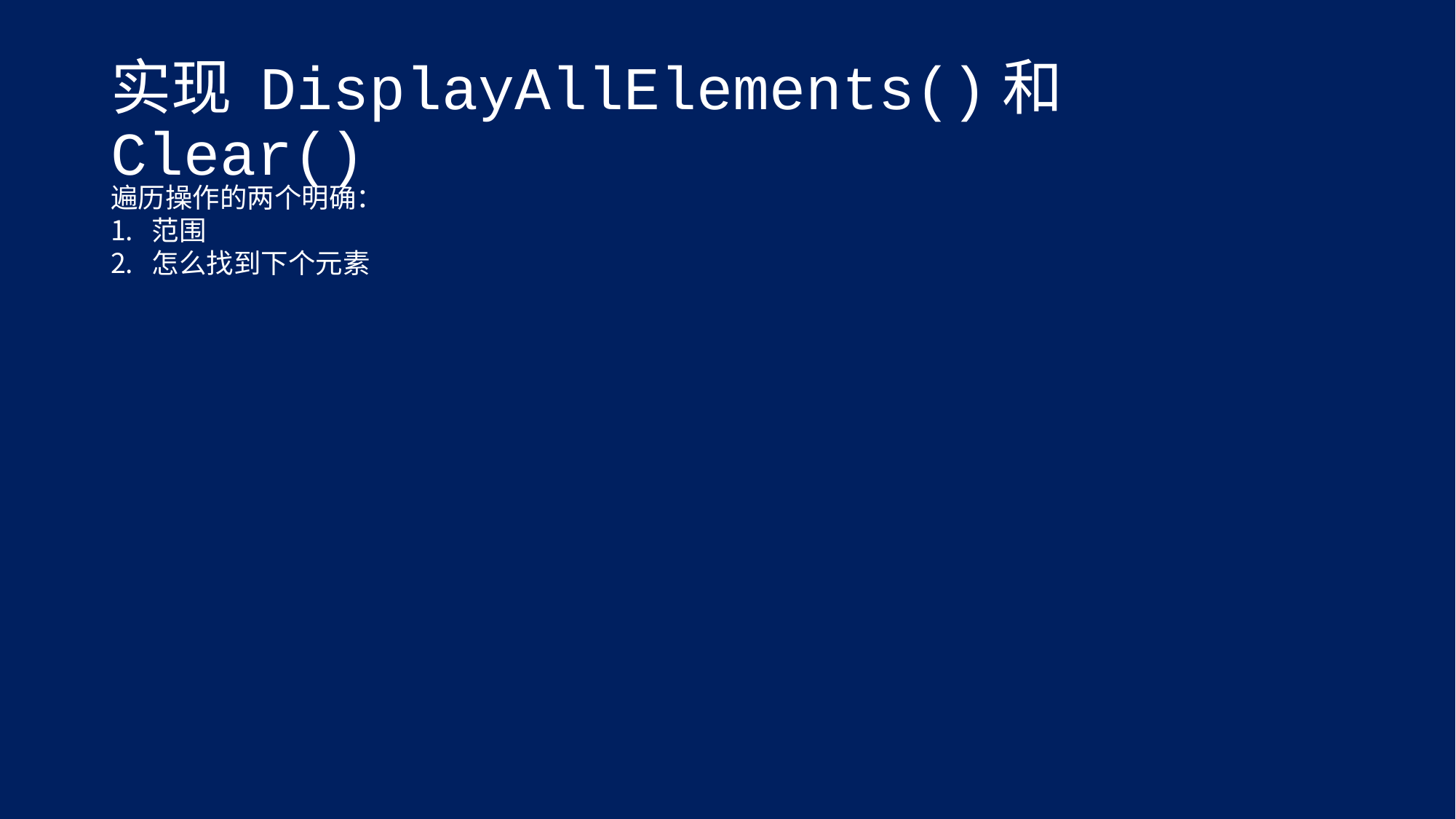

# 实现 DisplayAllElements()和 Clear()
遍历操作的两个明确：
范围
怎么找到下个元素